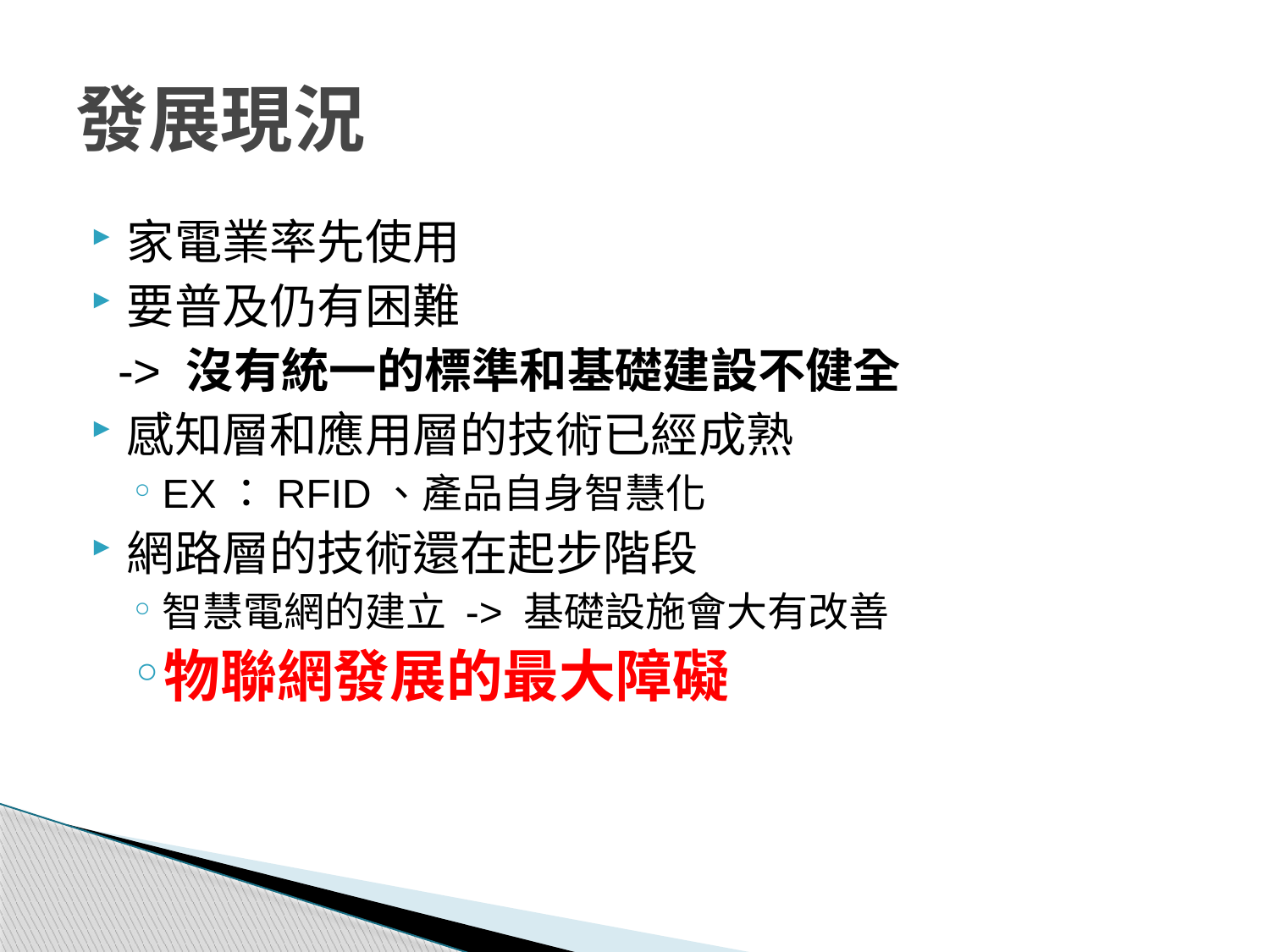

# 發展現況
家電業率先使用
要普及仍有困難
  -> 沒有統一的標準和基礎建設不健全
感知層和應用層的技術已經成熟
EX：RFID、產品自身智慧化
網路層的技術還在起步階段
智慧電網的建立 -> 基礎設施會大有改善
物聯網發展的最大障礙